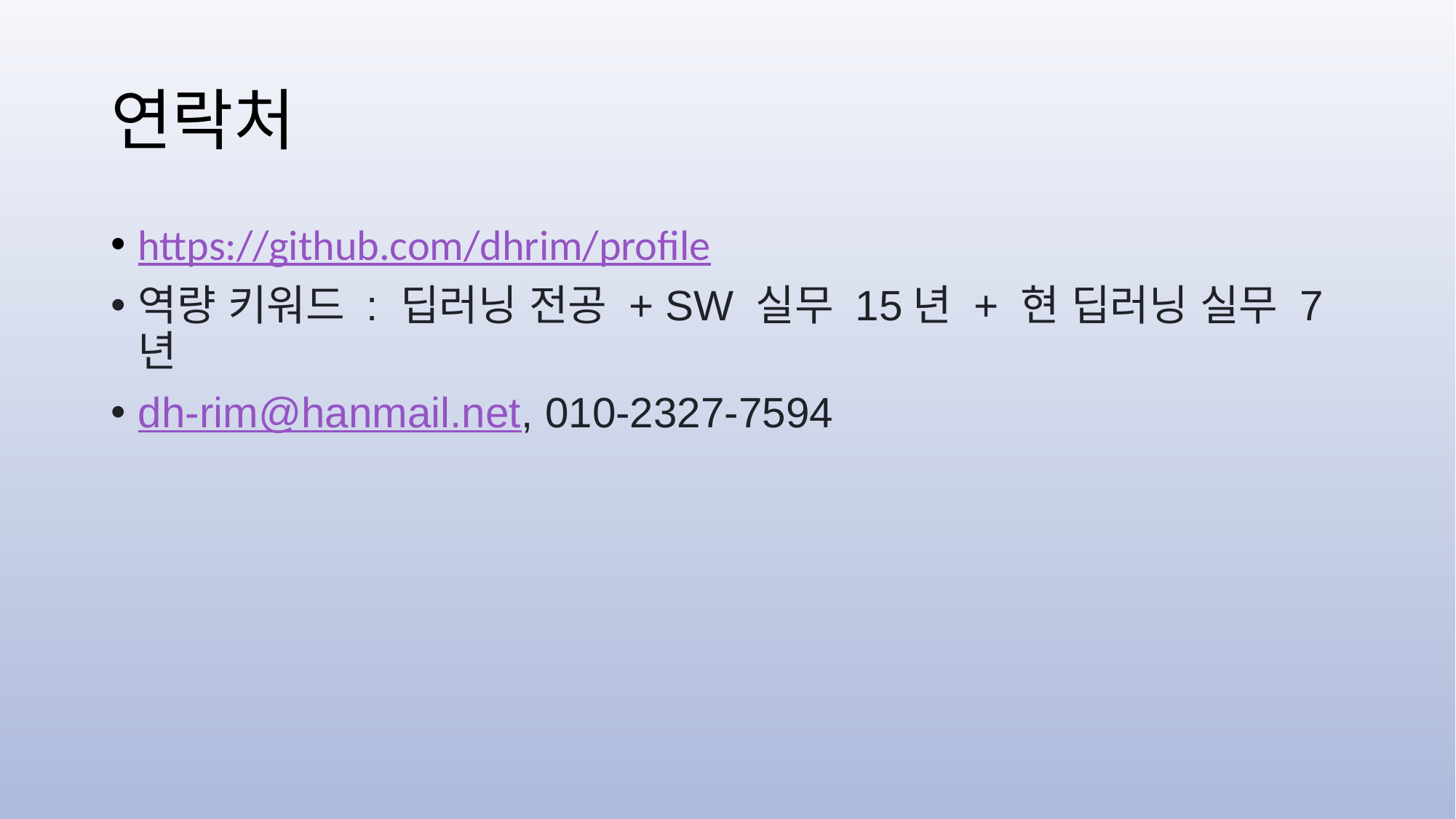

# 연락처
https://github.com/dhrim/profile
역량 키워드 : 딥러닝 전공 + SW 실무 15년 + 현 딥러닝 실무 7년
dh-rim@hanmail.net, 010-2327-7594